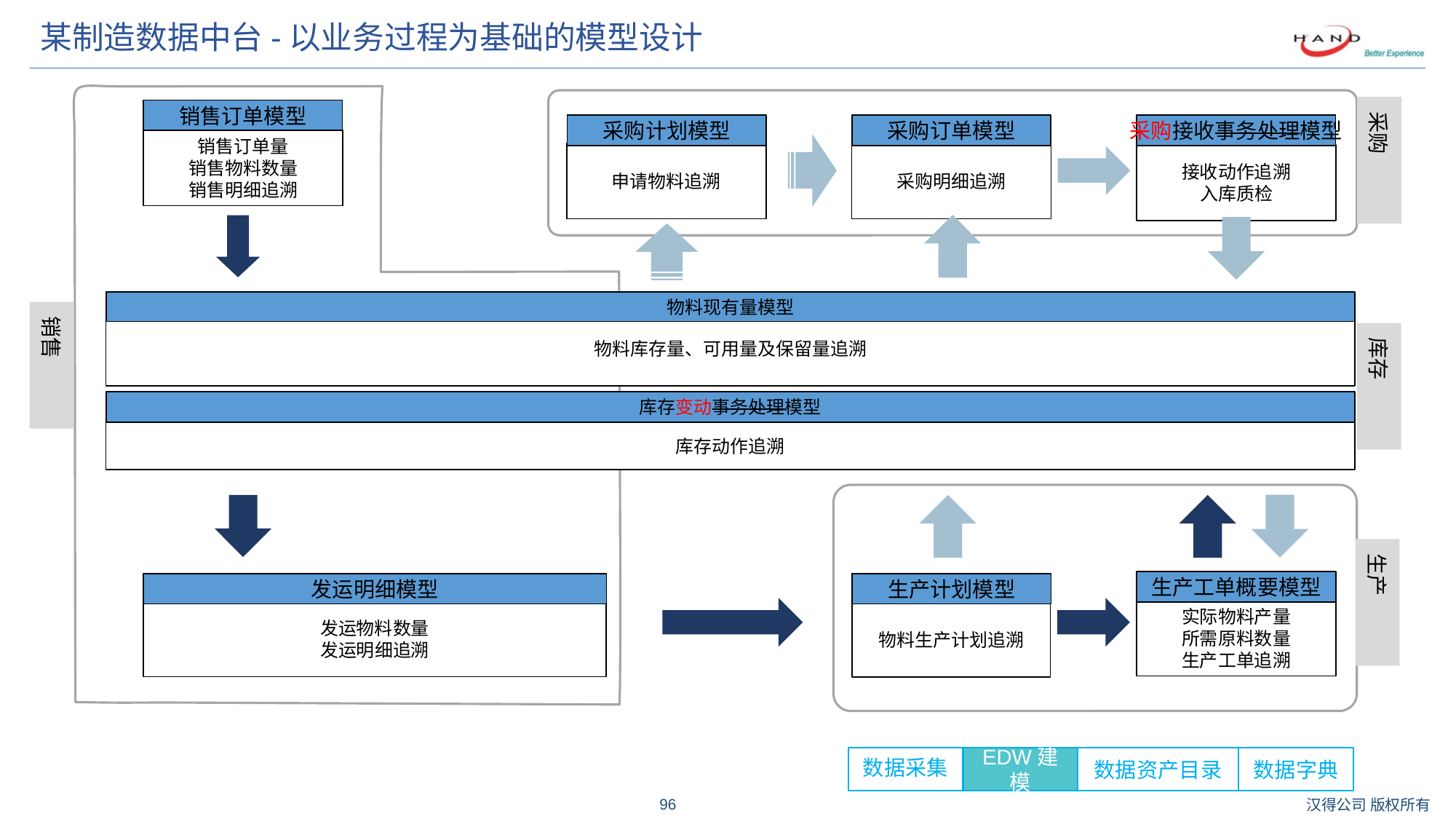

# 某制造数据中台-以业务过程为基础的模型设计

采购
销售订单模型
销售订单量
销售物料数量
销售明细追溯
采购订单模型
采购明细追溯
采购接收事务处理模型

接收动作追溯
入库质检

采购计划模型
申请物料追溯

物料现有量模型
物料库存量、可用量及保留量追溯
销售
库存
库存变动事务处理模型
库存动作追溯

生产

生产工单概要模型
实际物料产量
所需原料数量
生产工单追溯
发运明细模型
发运物料数量
发运明细追溯
生产计划模型
物料生产计划追溯

数据采集
EDW建模
数据资产目录
数据字典